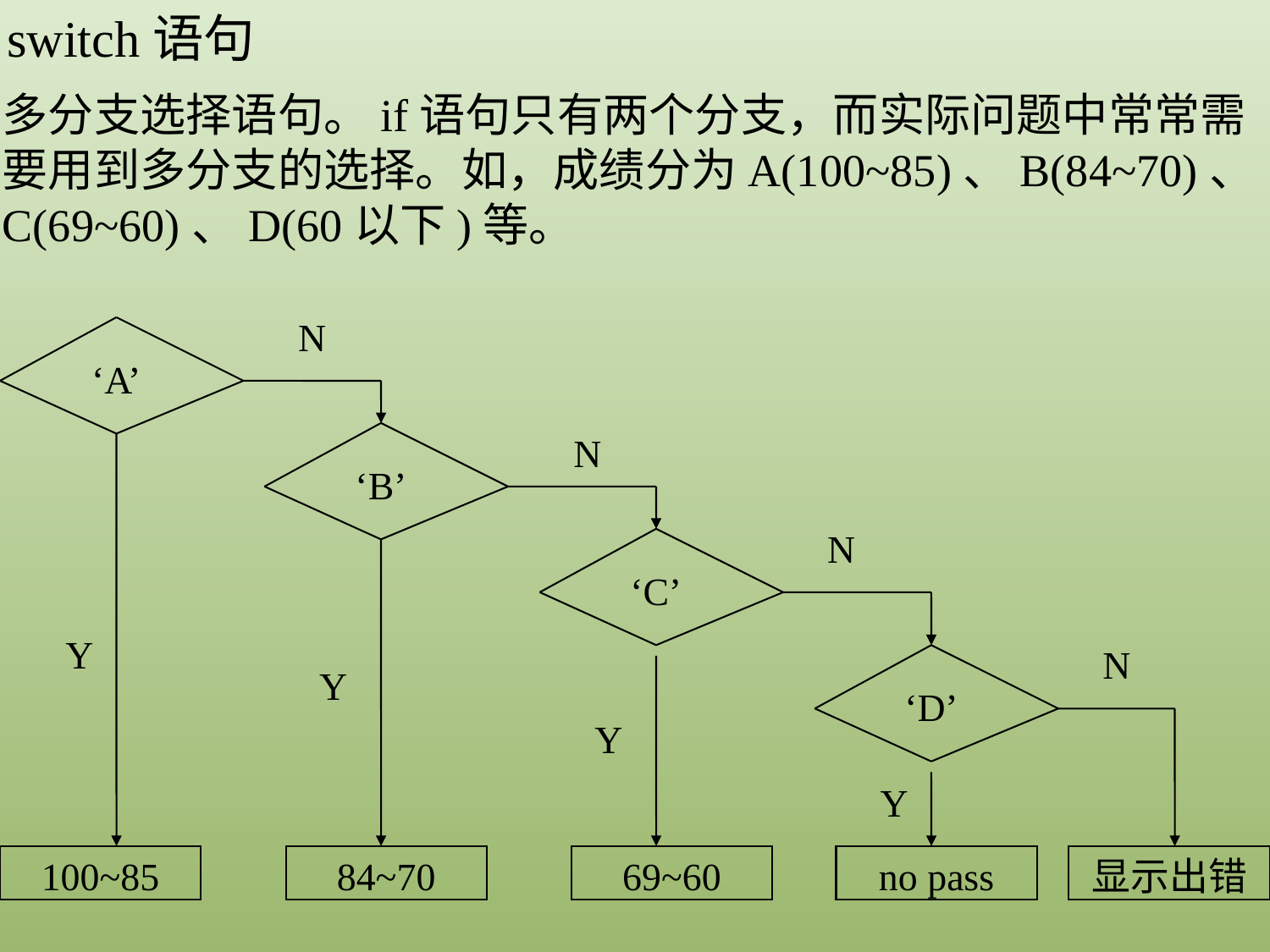

switch语句
多分支选择语句。if语句只有两个分支，而实际问题中常常需要用到多分支的选择。如，成绩分为A(100~85)、B(84~70)、C(69~60)、D(60以下)等。
N

‘A’

‘B’

N

N

‘C’

Y
N

‘D’

Y

Y

Y

100~85
84~70
69~60
no pass
显示出错
107